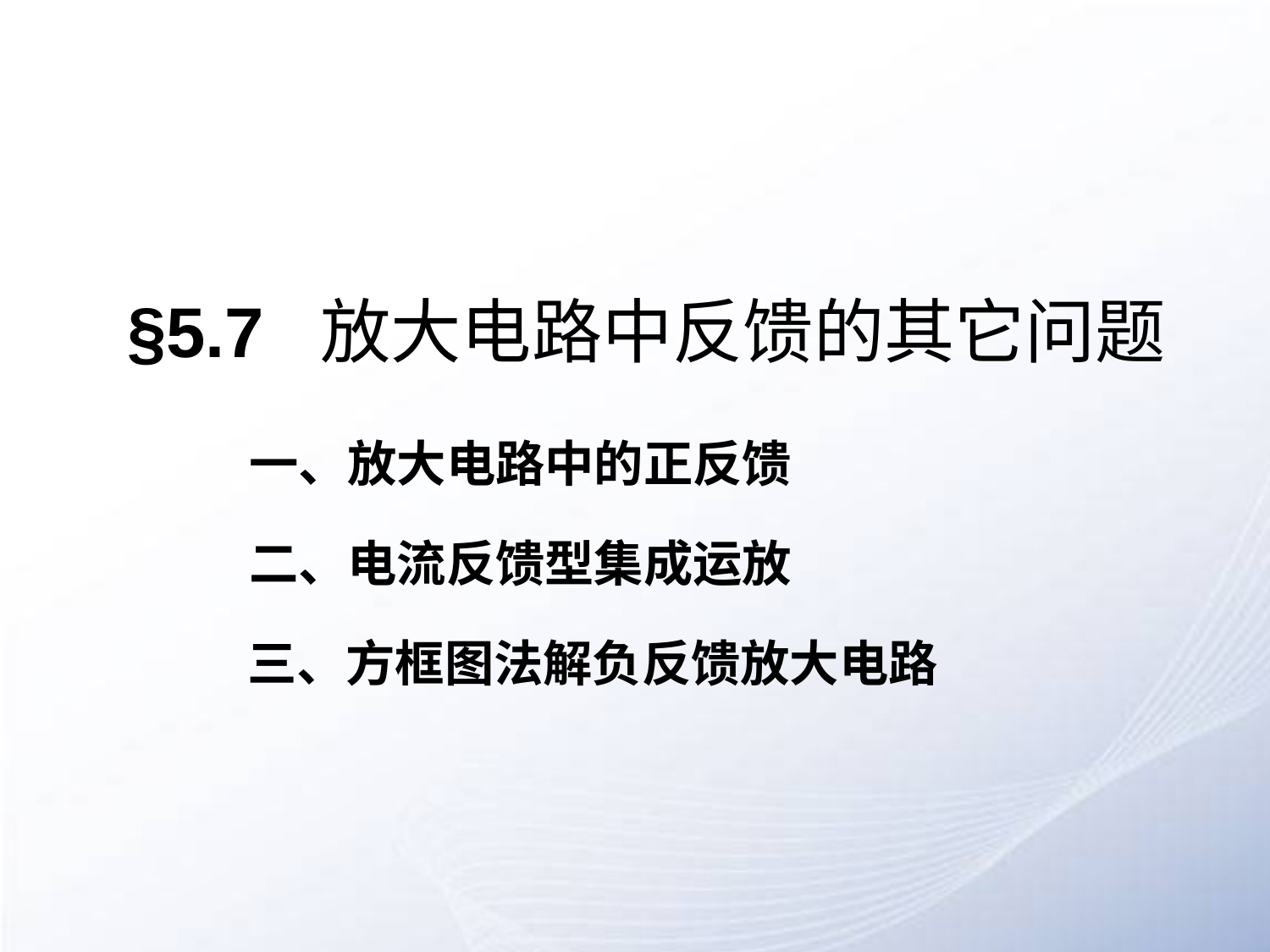

# §5.7  放大电路中反馈的其它问题
一、放大电路中的正反馈
二、电流反馈型集成运放
三、方框图法解负反馈放大电路